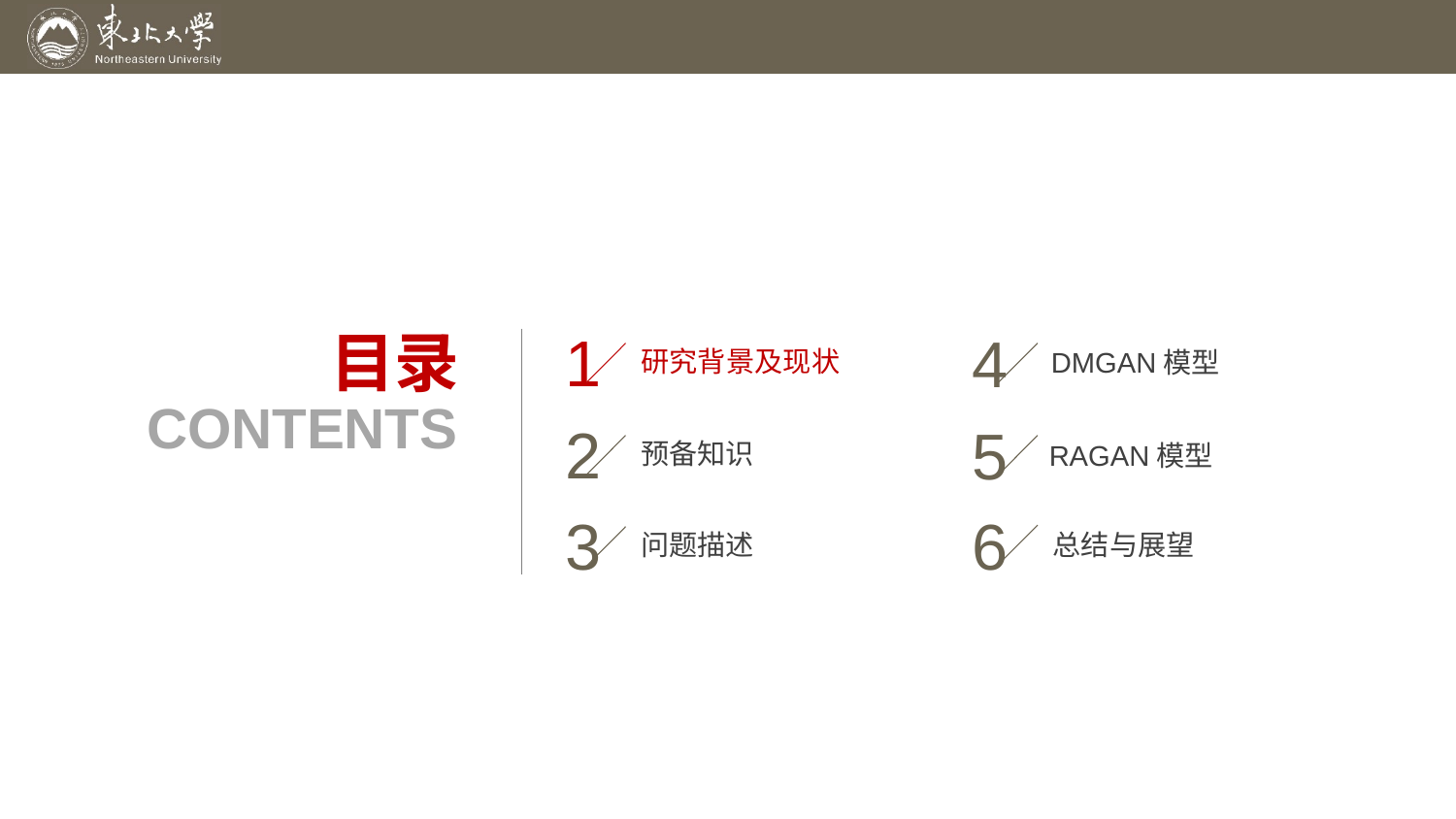

目录
1
4
研究背景及现状
DMGAN模型
CONTENTS
2
5
预备知识
RAGAN模型
3
6
问题描述
总结与展望